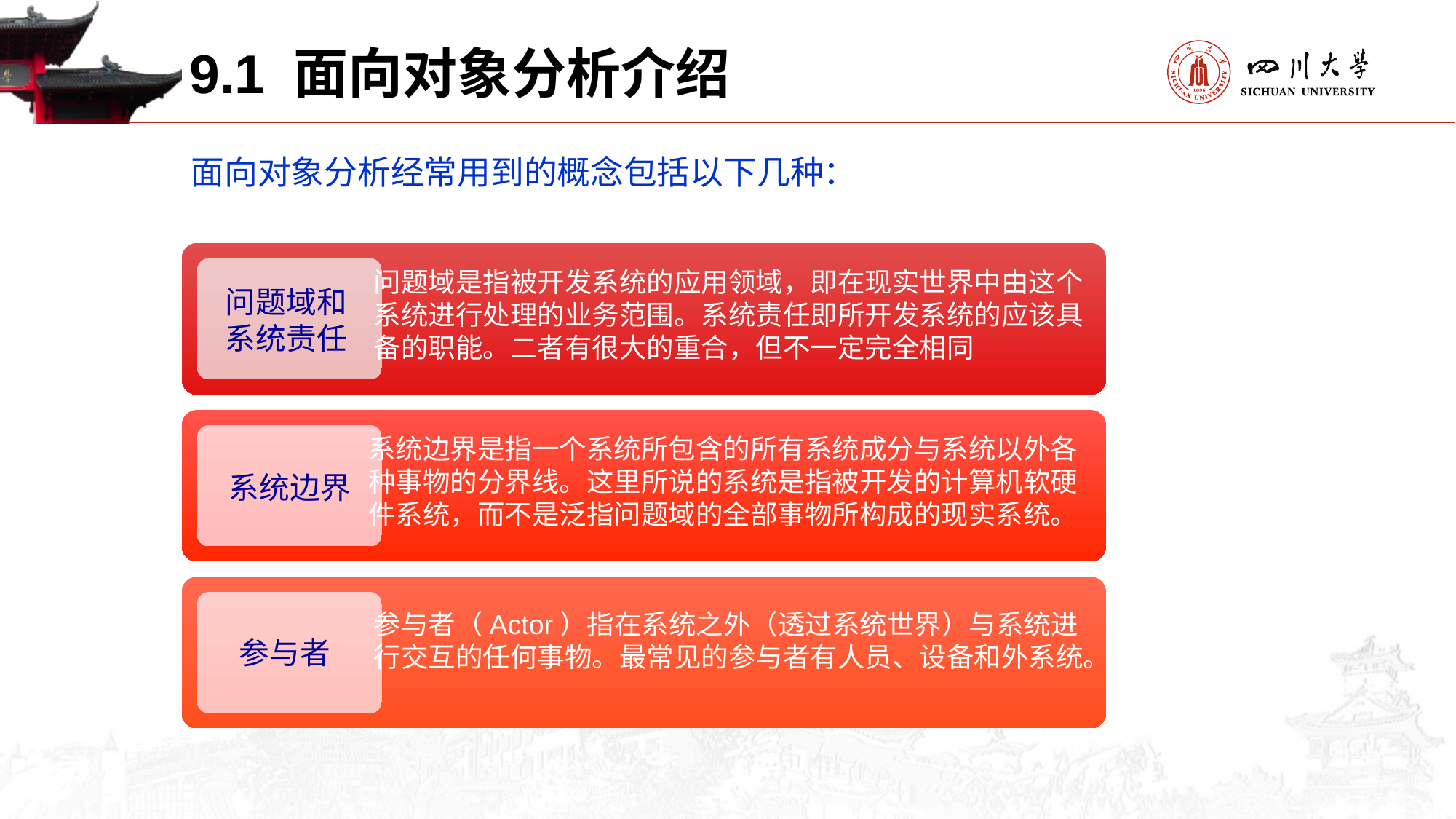

9.1 面向对象分析介绍

面向对象分析经常用到的概念包括以下几种：

问题域是指被开发系统的应用领域，即在现实世界中由这个系统进行处理的业务范围。系统责任即所开发系统的应该具备的职能。二者有很大的重合，但不一定完全相同
问题域和系统责任
系统边界是指一个系统所包含的所有系统成分与系统以外各种事物的分界线。这里所说的系统是指被开发的计算机软硬件系统，而不是泛指问题域的全部事物所构成的现实系统。
系统边界
参与者（Actor）指在系统之外（透过系统世界）与系统进行交互的任何事物。最常见的参与者有人员、设备和外系统。
参与者